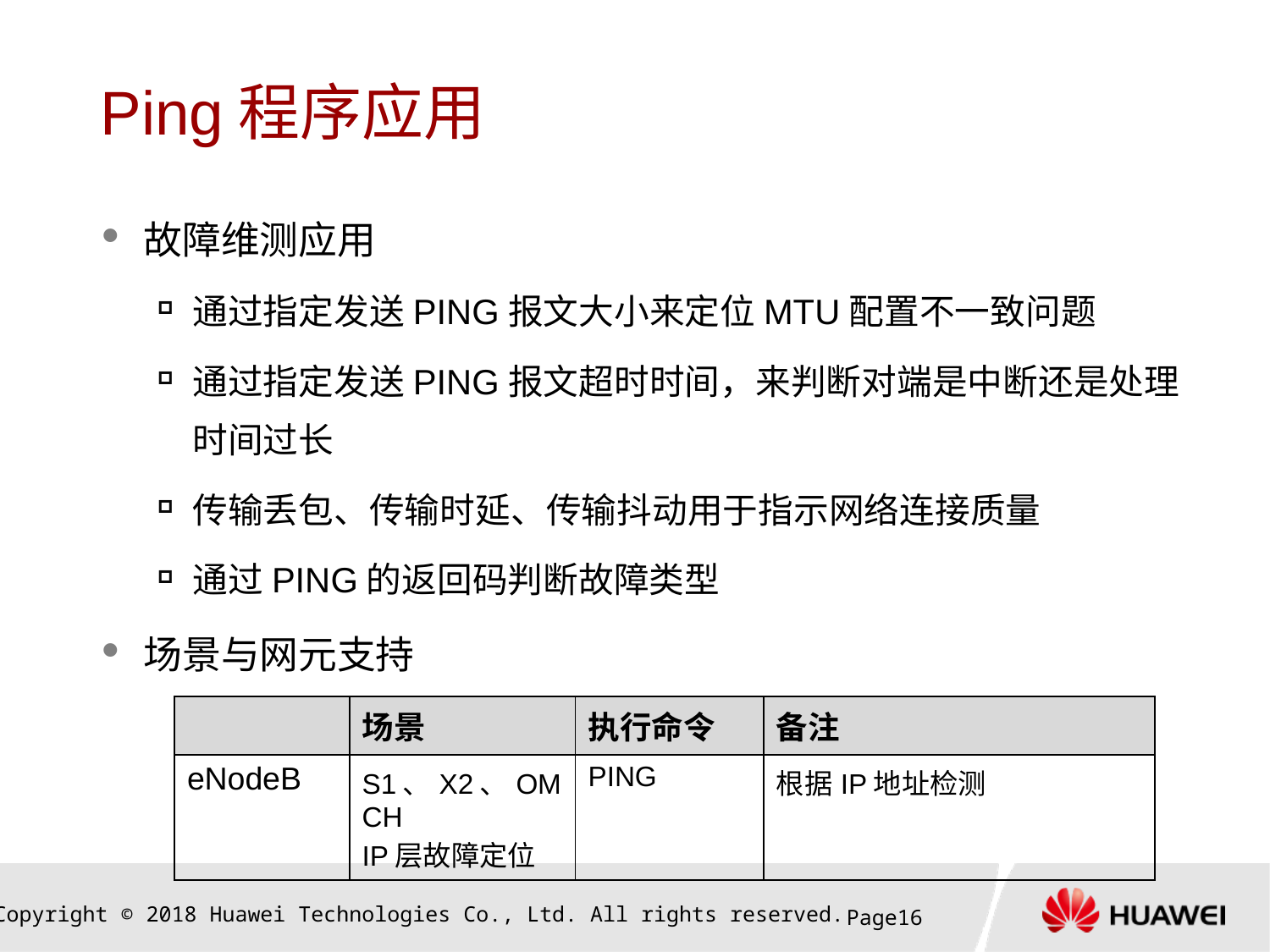

# Ping程序应用
故障维测应用
通过指定发送PING报文大小来定位MTU配置不一致问题
通过指定发送PING报文超时时间，来判断对端是中断还是处理时间过长
传输丢包、传输时延、传输抖动用于指示网络连接质量
通过PING的返回码判断故障类型
场景与网元支持

|  | 场景 | 执行命令 | 备注 |
| --- | --- | --- | --- |
| eNodeB | S1、X2、OMCH IP层故障定位 | PING | 根据IP地址检测 |
Page16